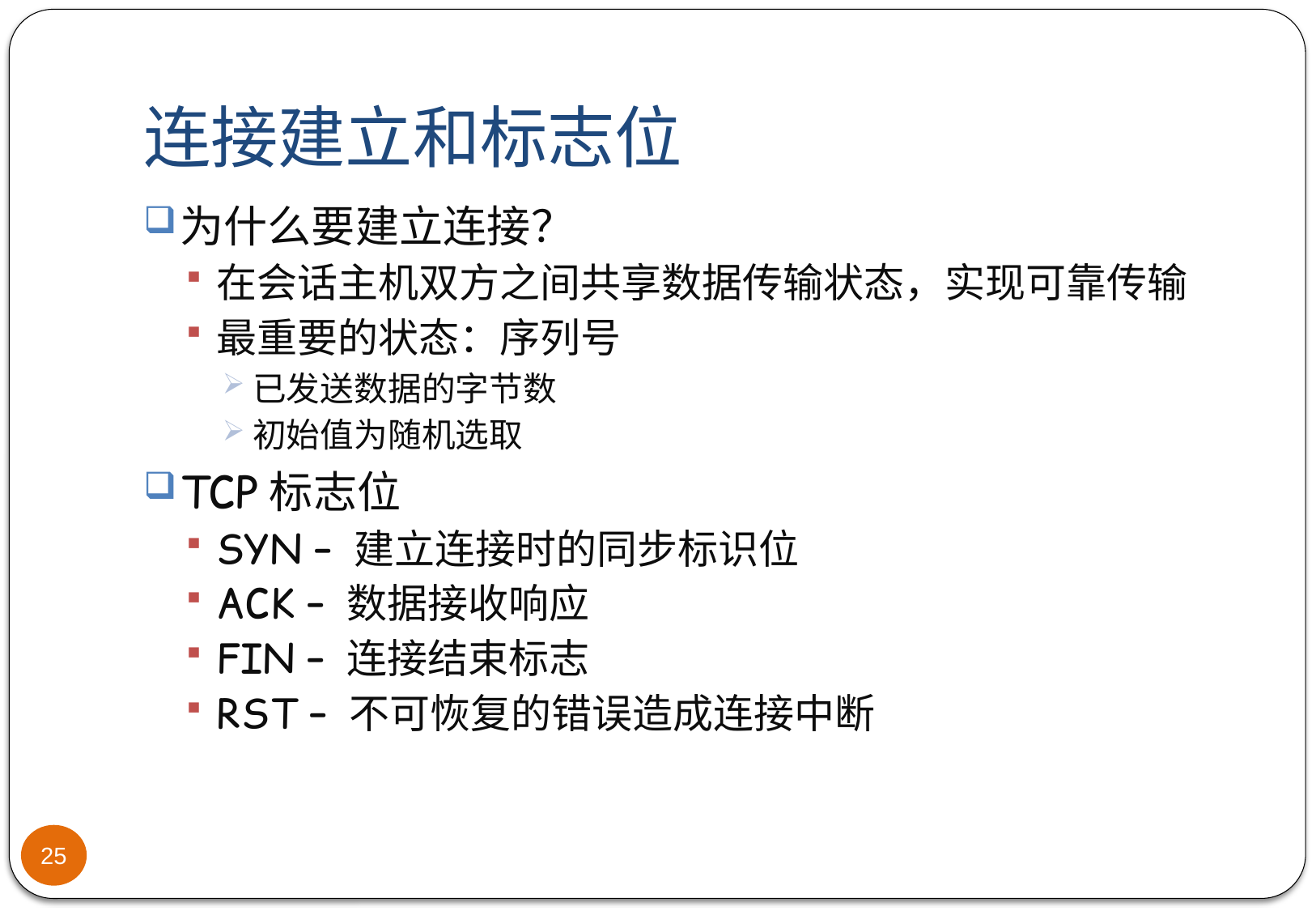

# 连接建立和标志位
为什么要建立连接？
在会话主机双方之间共享数据传输状态，实现可靠传输
最重要的状态：序列号
已发送数据的字节数
初始值为随机选取
TCP标志位
SYN – 建立连接时的同步标识位
ACK – 数据接收响应
FIN – 连接结束标志
RST – 不可恢复的错误造成连接中断

25